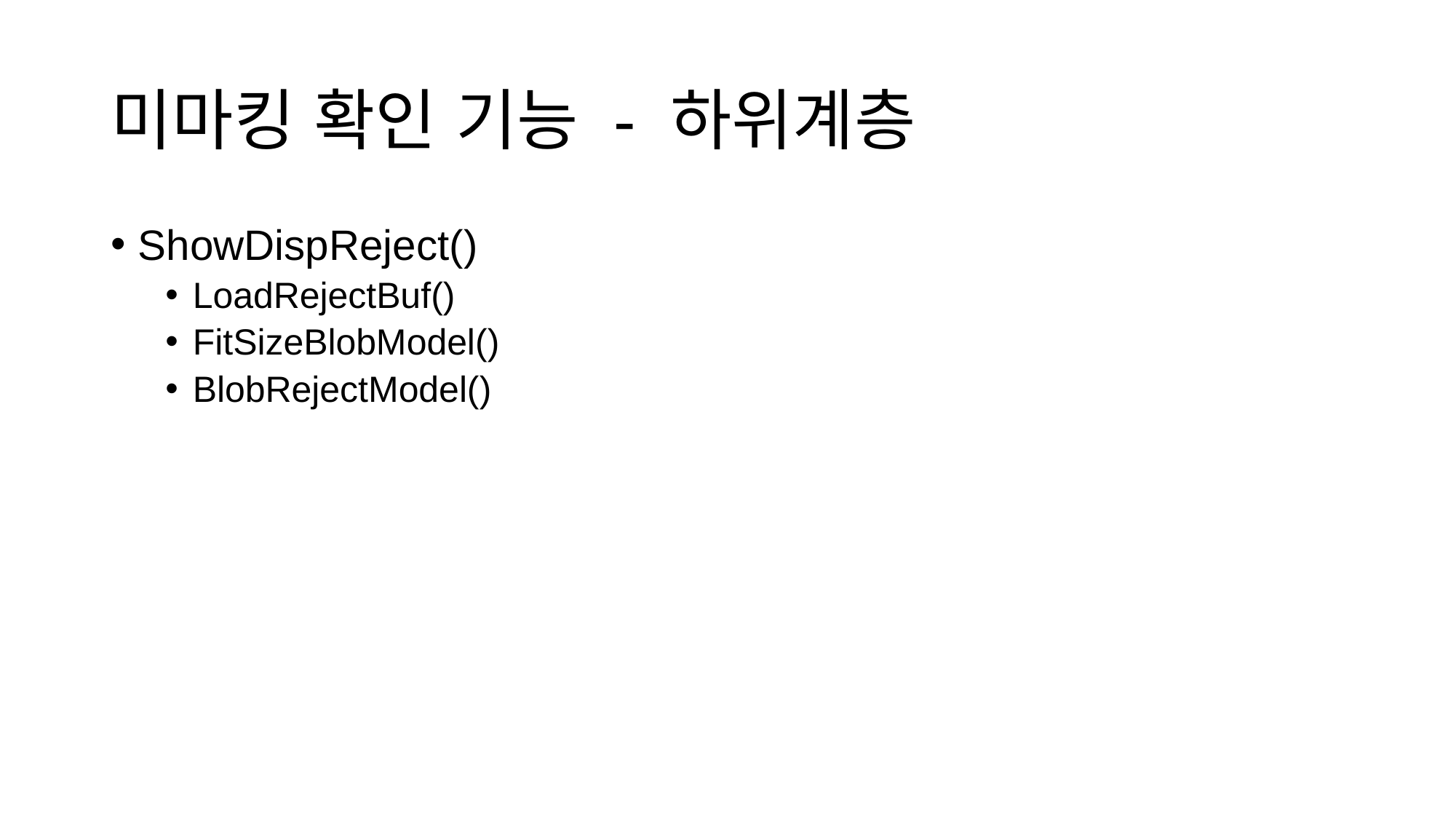

# 미마킹 확인 기능 - 하위계층
ShowDispReject()
LoadRejectBuf()
FitSizeBlobModel()
BlobRejectModel()